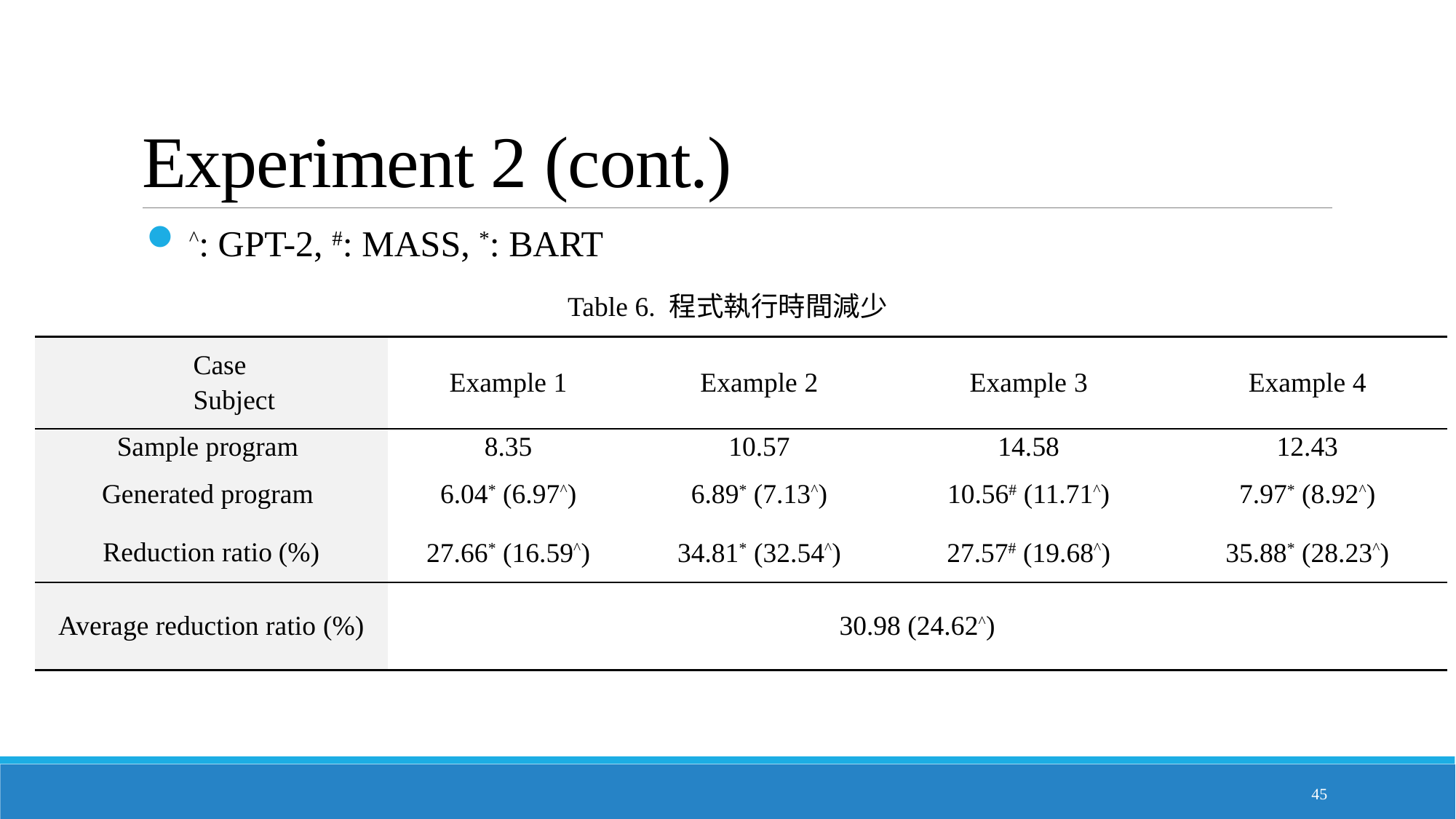

# Experiment 2 (cont.)
^: GPT-2, #: MASS, *: BART
Table 6. 程式執行時間減少
| Case Subject | Example 1 | Example 2 | Example 3 | Example 4 |
| --- | --- | --- | --- | --- |
| Sample program | 8.35 | 10.57 | 14.58 | 12.43 |
| Generated program | 6.04\* (6.97^) | 6.89\* (7.13^) | 10.56# (11.71^) | 7.97\* (8.92^) |
| Reduction ratio (%) | 27.66\* (16.59^) | 34.81\* (32.54^) | 27.57# (19.68^) | 35.88\* (28.23^) |
| Average reduction ratio (%) | 30.98 (24.62^) |  |  |  |
45